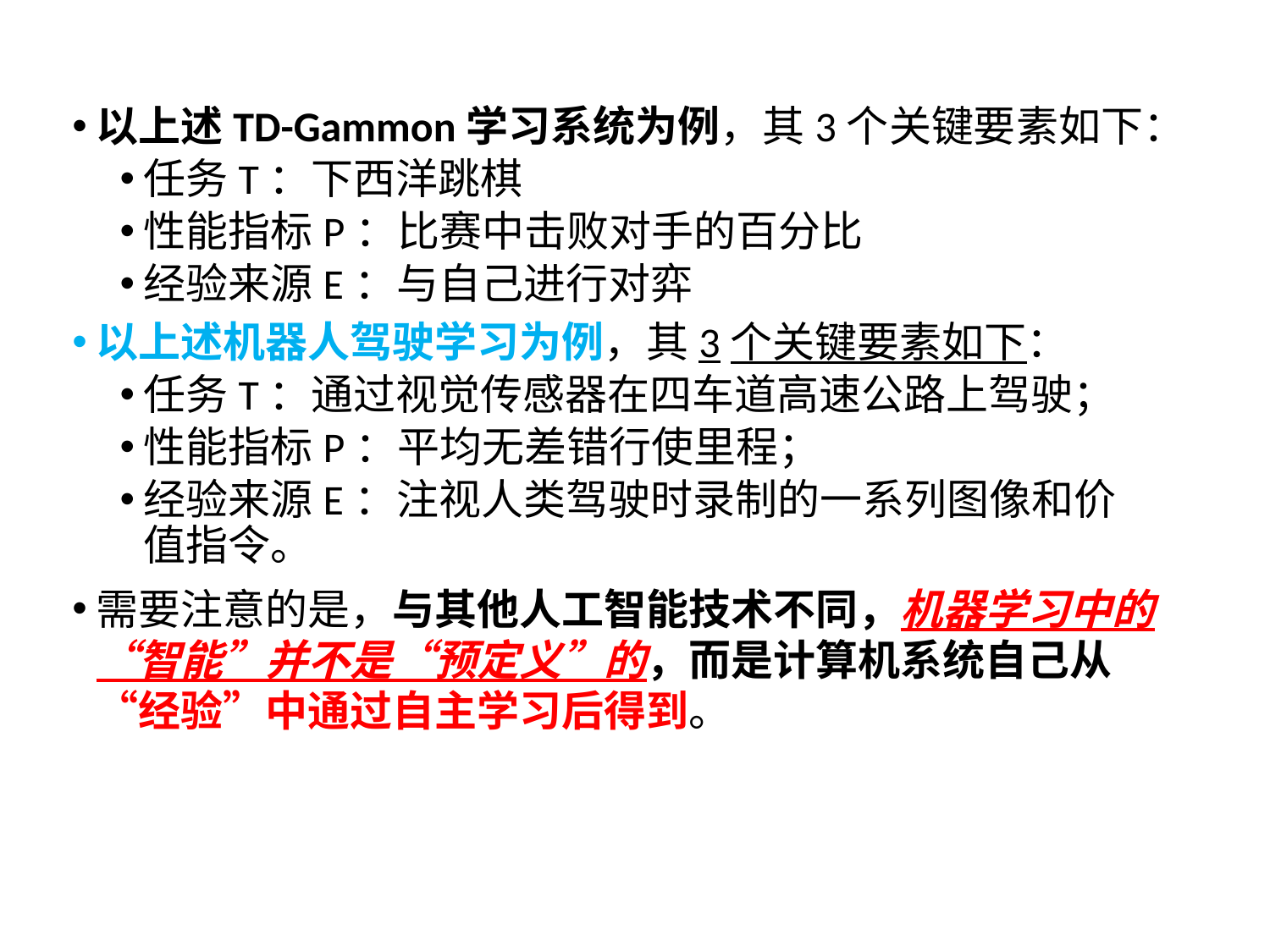

4.1基本概念

以上述TD-Gammon学习系统为例，其3个关键要素如下：
任务T：下西洋跳棋
性能指标P：比赛中击败对手的百分比
经验来源E：与自己进行对弈
以上述机器人驾驶学习为例，其3个关键要素如下：
任务T：通过视觉传感器在四车道高速公路上驾驶；
性能指标P：平均无差错行使里程；
经验来源E：注视人类驾驶时录制的一系列图像和价值指令。
需要注意的是，与其他人工智能技术不同，机器学习中的“智能”并不是“预定义”的，而是计算机系统自己从“经验”中通过自主学习后得到。